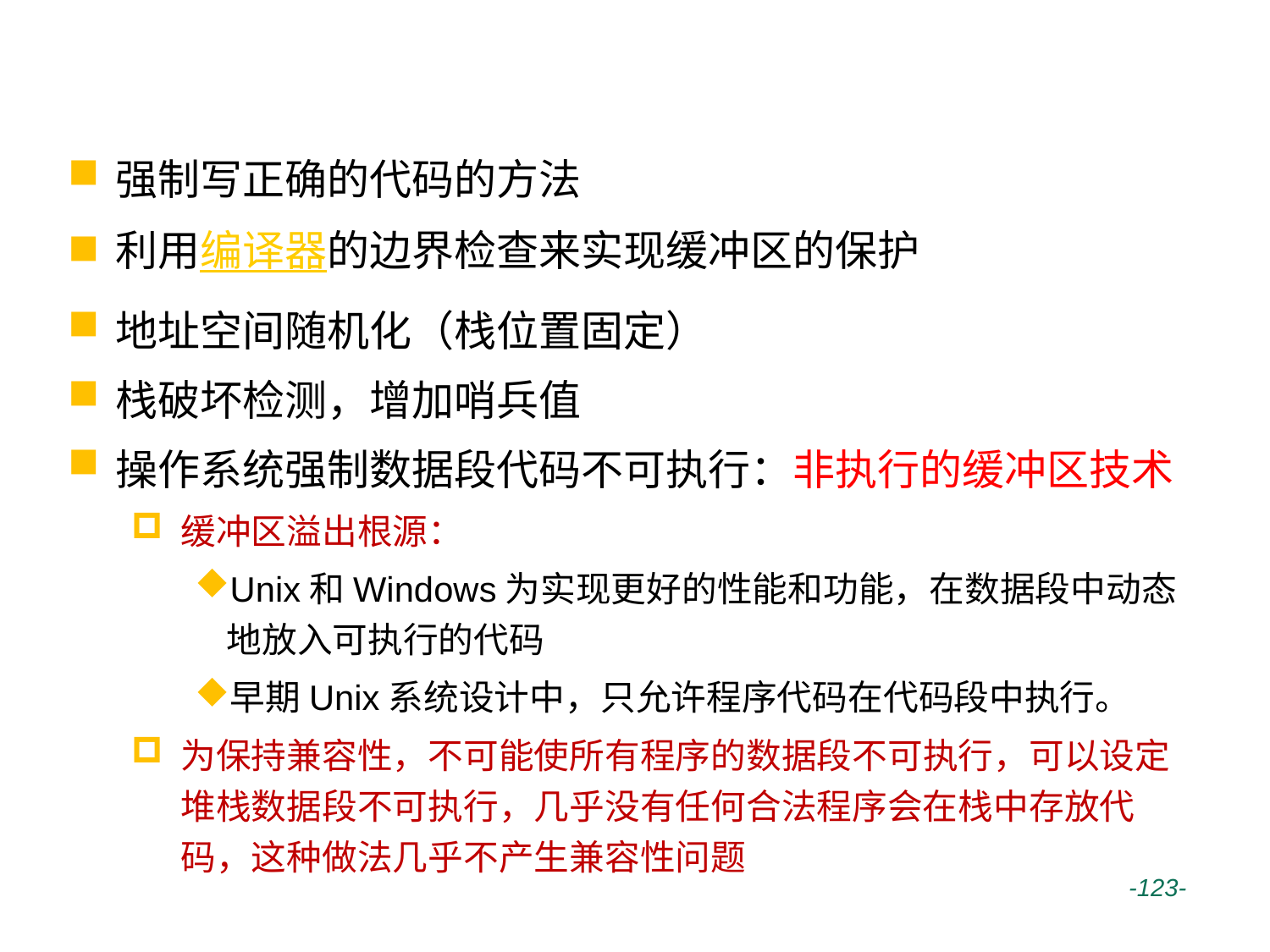

# 对策
强制写正确的代码的方法
利用编译器的边界检查来实现缓冲区的保护
地址空间随机化（栈位置固定）
栈破坏检测，增加哨兵值
操作系统强制数据段代码不可执行：非执行的缓冲区技术
缓冲区溢出根源：
Unix和Windows为实现更好的性能和功能，在数据段中动态地放入可执行的代码
早期Unix系统设计中，只允许程序代码在代码段中执行。
为保持兼容性，不可能使所有程序的数据段不可执行，可以设定堆栈数据段不可执行，几乎没有任何合法程序会在栈中存放代码，这种做法几乎不产生兼容性问题
 -123-